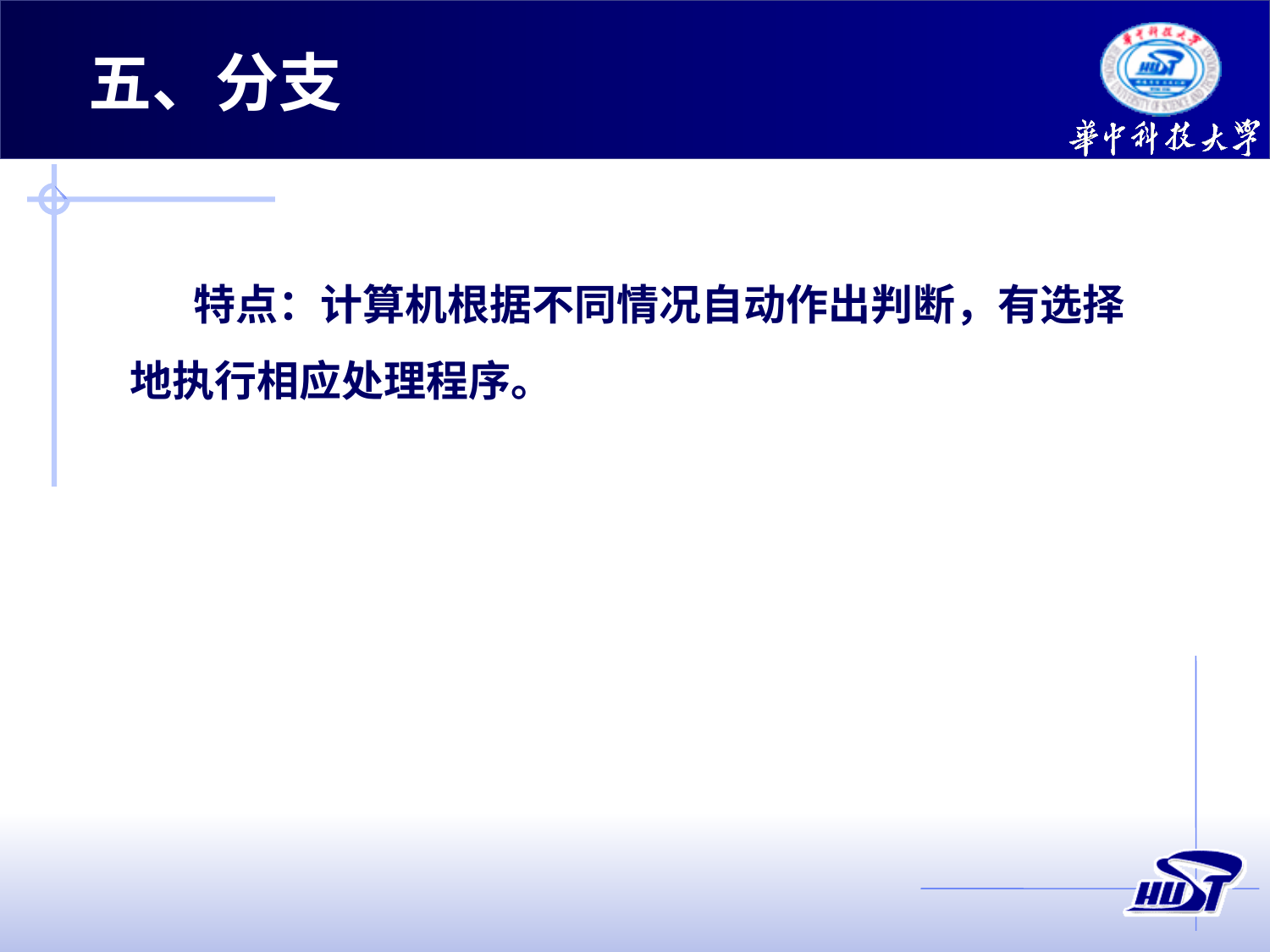

五、分支
特点：计算机根据不同情况自动作出判断，有选择地执行相应处理程序。